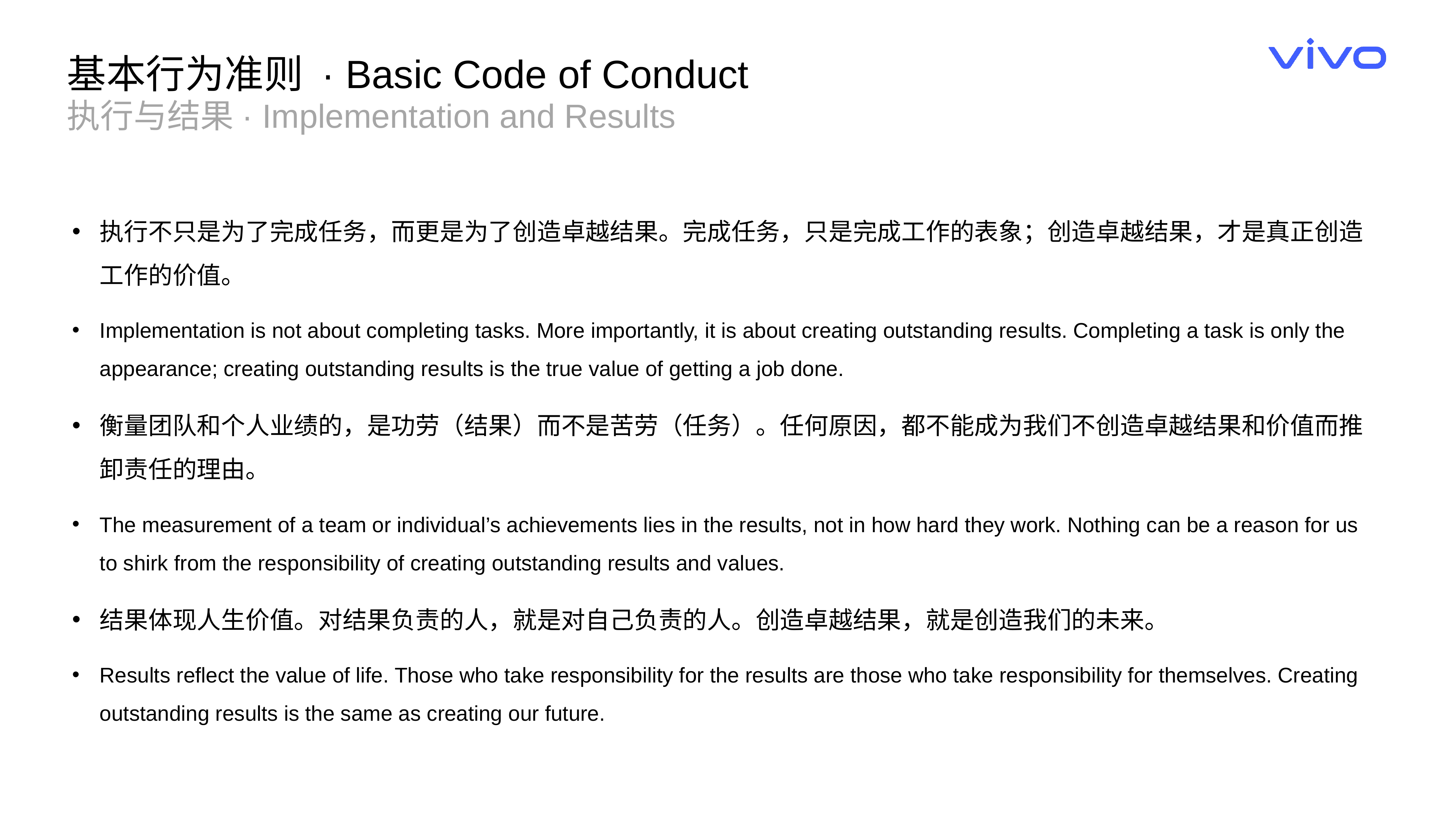

基本行为准则 · Basic Code of Conduct
执行与结果· Implementation and Results
执行不只是为了完成任务，而更是为了创造卓越结果。完成任务，只是完成工作的表象；创造卓越结果，才是真正创造工作的价值。
Implementation is not about completing tasks. More importantly, it is about creating outstanding results. Completing a task is only the appearance; creating outstanding results is the true value of getting a job done.
衡量团队和个人业绩的，是功劳（结果）而不是苦劳（任务）。任何原因，都不能成为我们不创造卓越结果和价值而推卸责任的理由。
The measurement of a team or individual’s achievements lies in the results, not in how hard they work. Nothing can be a reason for us to shirk from the responsibility of creating outstanding results and values.
结果体现人生价值。对结果负责的人，就是对自己负责的人。创造卓越结果，就是创造我们的未来。
Results reflect the value of life. Those who take responsibility for the results are those who take responsibility for themselves. Creating outstanding results is the same as creating our future.